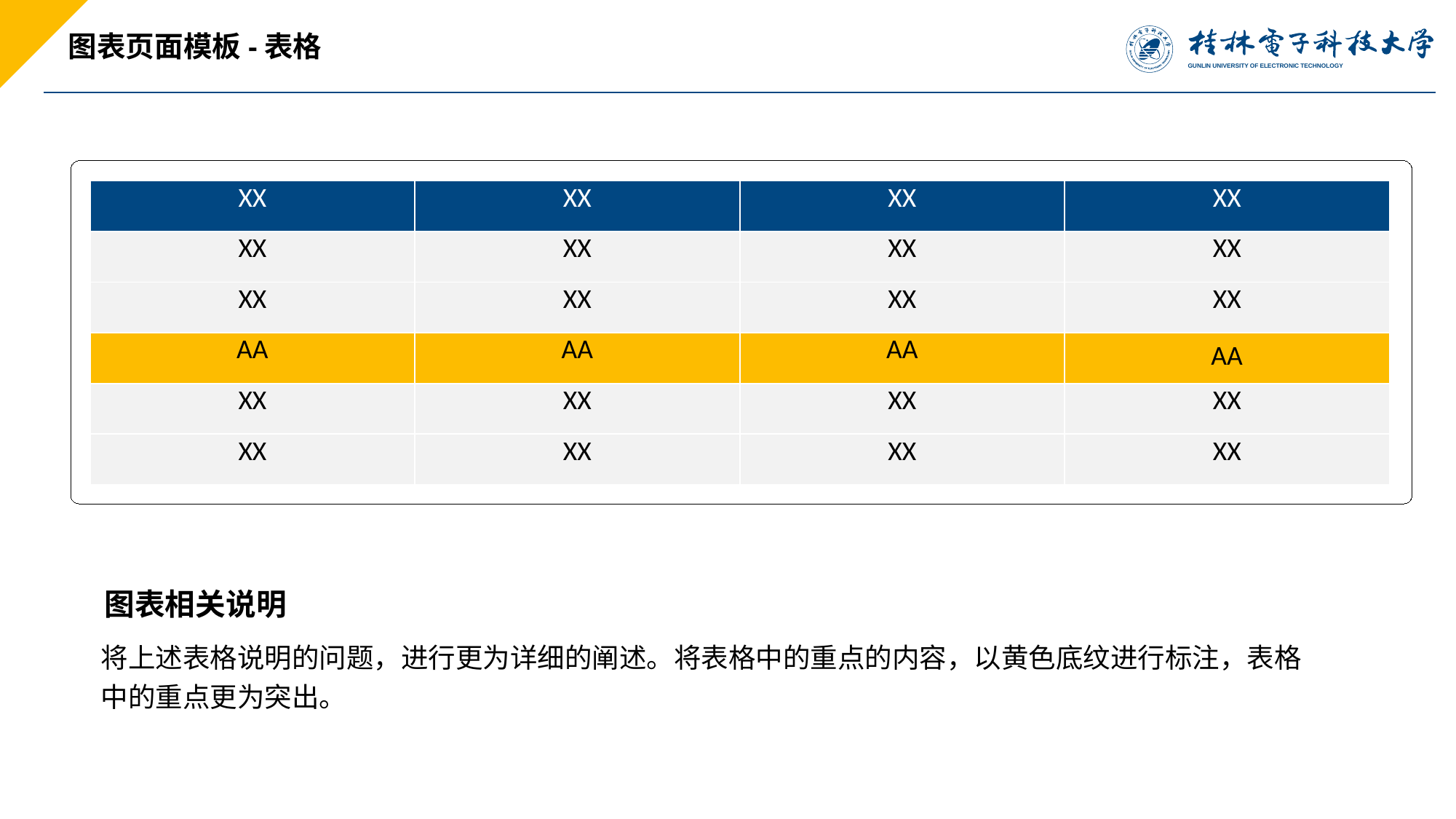

图表页面模板-表格

| XX | XX | XX | XX |
| --- | --- | --- | --- |
| XX | XX | XX | XX |
| XX | XX | XX | XX |
| AA | AA | AA | AA |
| XX | XX | XX | XX |
| XX | XX | XX | XX |
图表相关说明
将上述表格说明的问题，进行更为详细的阐述。将表格中的重点的内容，以黄色底纹进行标注，表格中的重点更为突出。